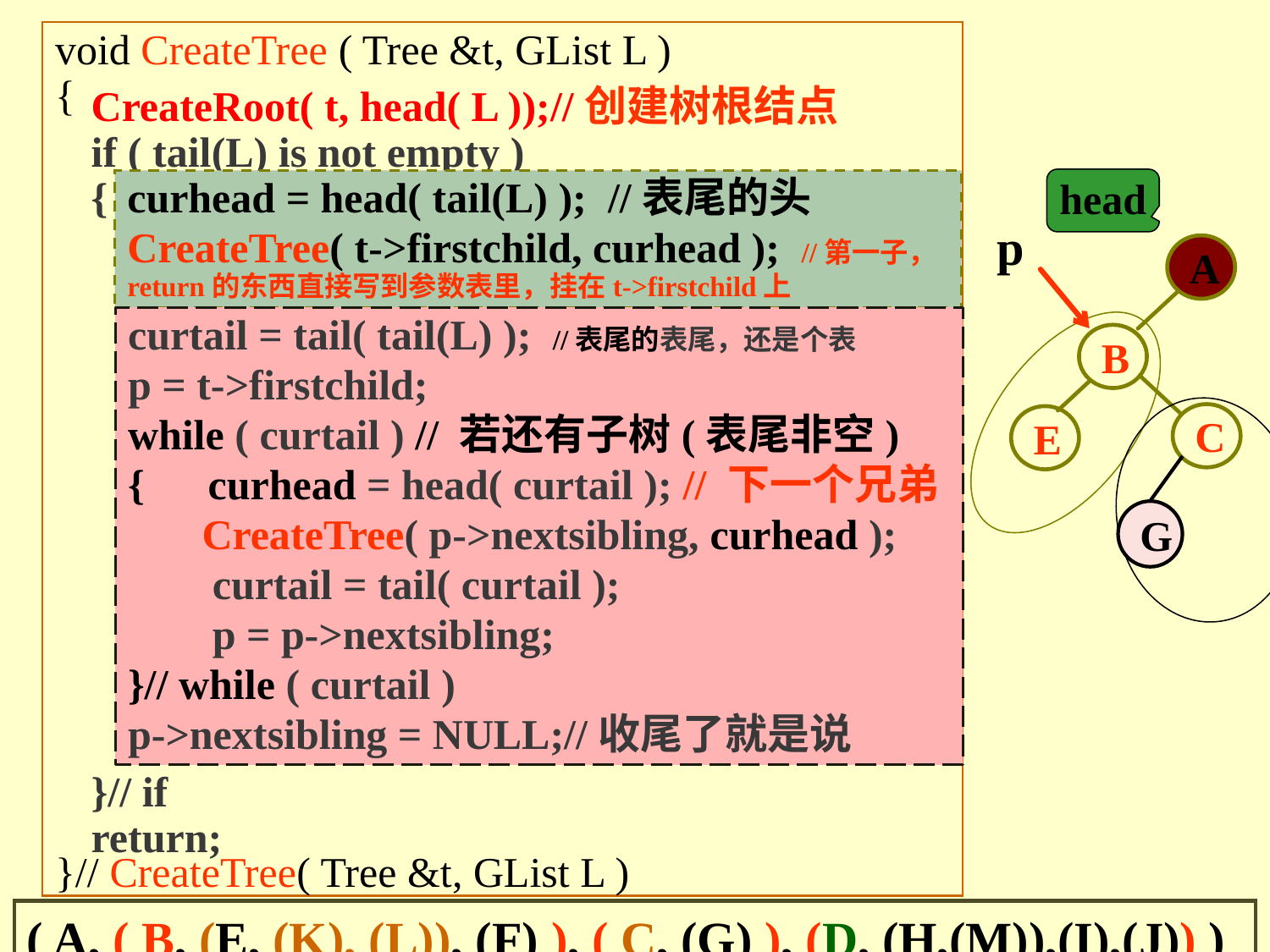

void CreateTree ( Tree &t, GList L )
{

}// CreateTree( Tree &t, GList L )
   CreateRoot( t, head( L ));//创建树根结点
   if ( tail(L) is not empty )
   {

   }// if
   return;
head
p
A

B

E

C
curhead = head( tail(L) );  //表尾的头
CreateTree( t->firstchild, curhead );  //第一子，return的东西直接写到参数表里，挂在t->firstchild上
curtail = tail( tail(L) );  //表尾的表尾，还是个表
p = t->firstchild;
while ( curtail ) // 若还有子树(表尾非空)
{      curhead = head( curtail ); // 下一个兄弟
       CreateTree( p->nextsibling, curhead );
        curtail = tail( curtail );
        p = p->nextsibling;
}// while ( curtail )
p->nextsibling = NULL;//收尾了就是说

G
( A, ( B, (E, (K), (L)), (F) ), ( C, (G) ), (D, (H,(M)),(I),(J)) )